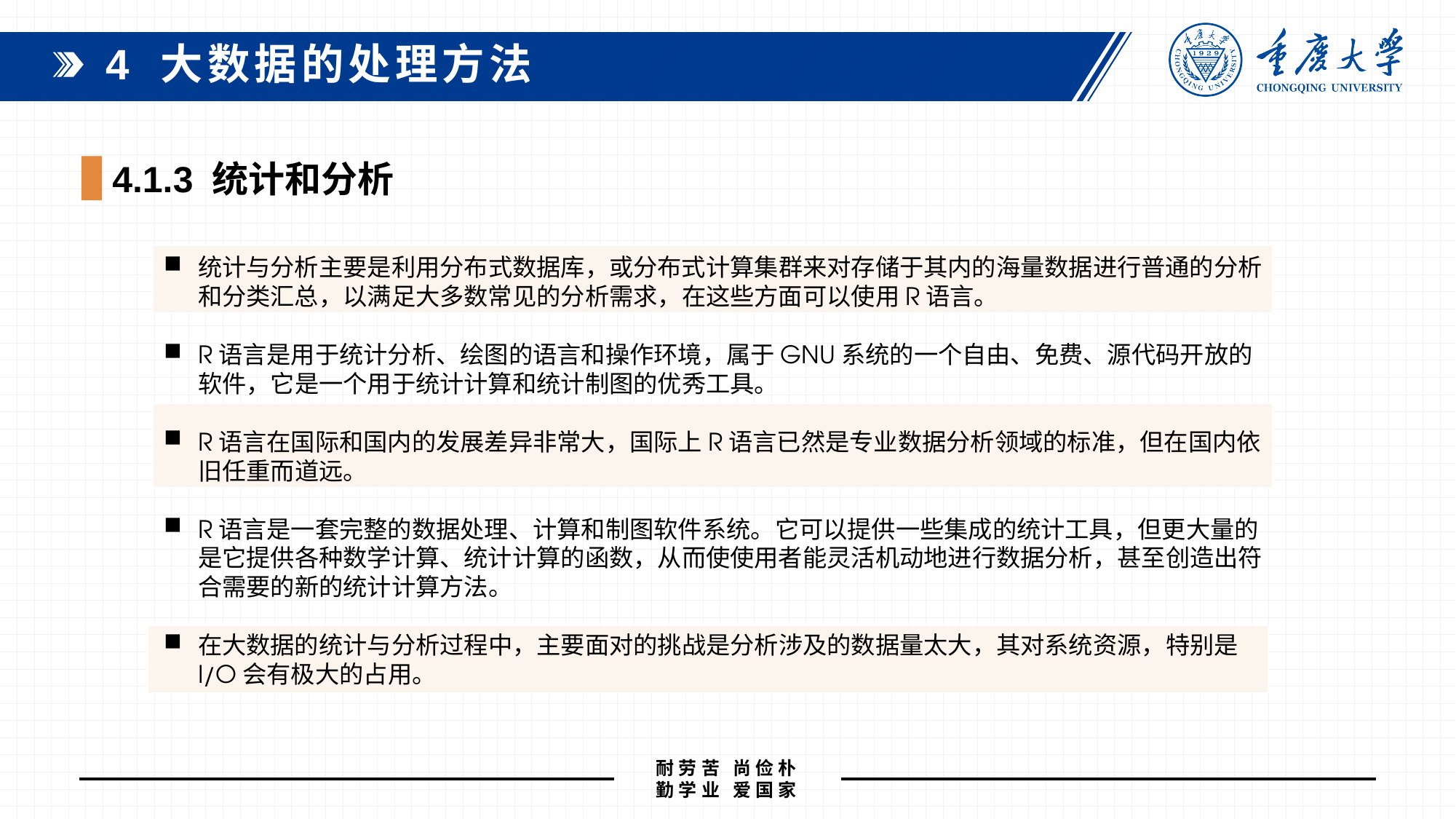

4 大数据的处理方法
4.1.3 统计和分析

统计与分析主要是利用分布式数据库，或分布式计算集群来对存储于其内的海量数据进行普通的分析和分类汇总，以满足大多数常见的分析需求，在这些方面可以使用R语言。

R语言是用于统计分析、绘图的语言和操作环境，属于GNU系统的一个自由、免费、源代码开放的软件，它是一个用于统计计算和统计制图的优秀工具。

R语言在国际和国内的发展差异非常大，国际上R语言已然是专业数据分析领域的标准，但在国内依旧任重而道远。

R语言是一套完整的数据处理、计算和制图软件系统。它可以提供一些集成的统计工具，但更大量的是它提供各种数学计算、统计计算的函数，从而使使用者能灵活机动地进行数据分析，甚至创造出符合需要的新的统计计算方法。

在大数据的统计与分析过程中，主要面对的挑战是分析涉及的数据量太大，其对系统资源，特别是I/O会有极大的占用。